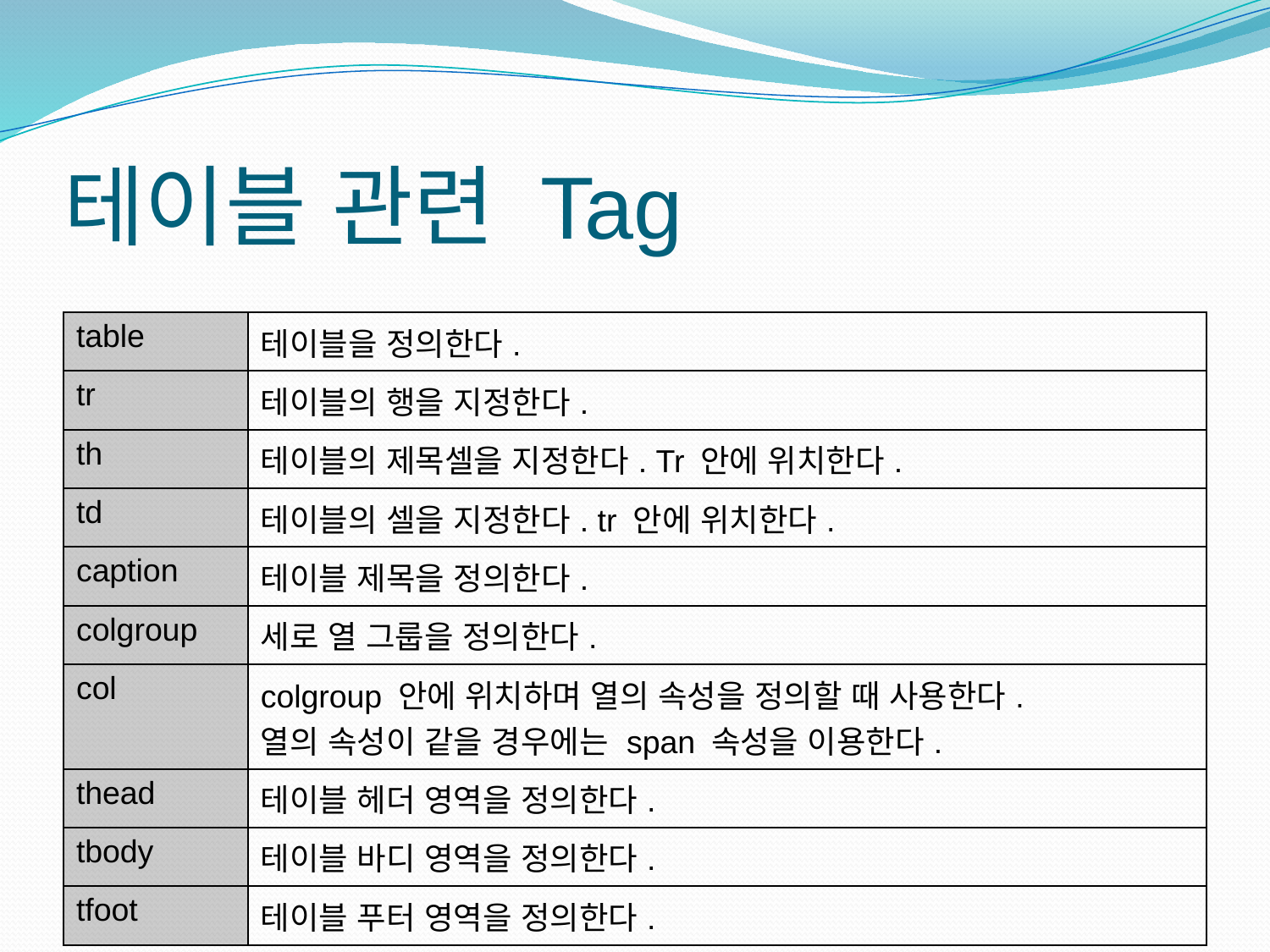

# 테이블 관련 Tag
| table | 테이블을 정의한다. |
| --- | --- |
| tr | 테이블의 행을 지정한다. |
| th | 테이블의 제목셀을 지정한다. Tr 안에 위치한다. |
| td | 테이블의 셀을 지정한다. tr 안에 위치한다. |
| caption | 테이블 제목을 정의한다. |
| colgroup | 세로 열 그룹을 정의한다. |
| col | colgroup 안에 위치하며 열의 속성을 정의할 때 사용한다. 열의 속성이 같을 경우에는 span 속성을 이용한다. |
| thead | 테이블 헤더 영역을 정의한다. |
| tbody | 테이블 바디 영역을 정의한다. |
| tfoot | 테이블 푸터 영역을 정의한다. |